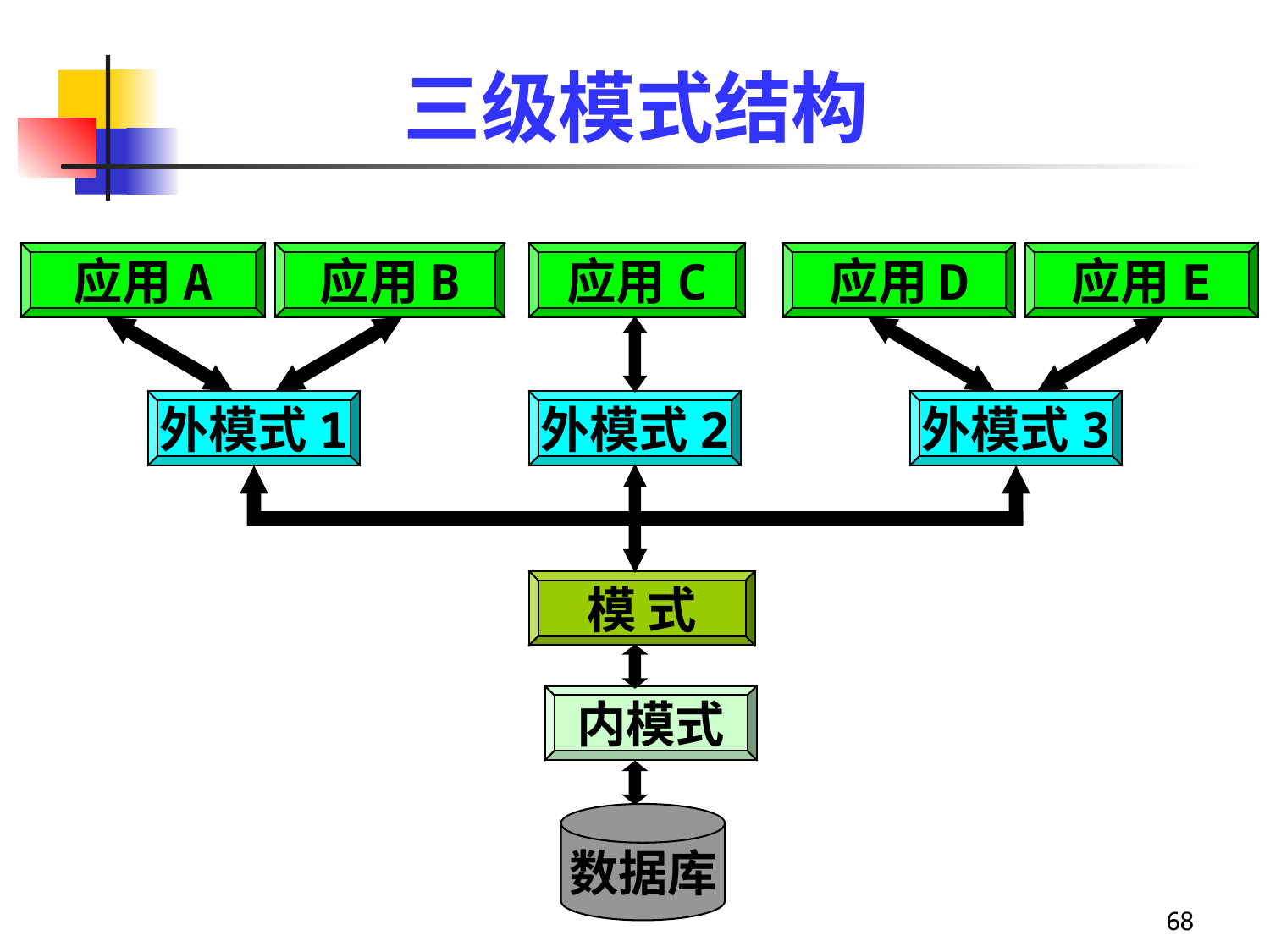

三级模式结构
应用A
应用B
应用C
应用D
应用E

外模式1
外模式2
外模式3

模 式

内模式

数据库
68